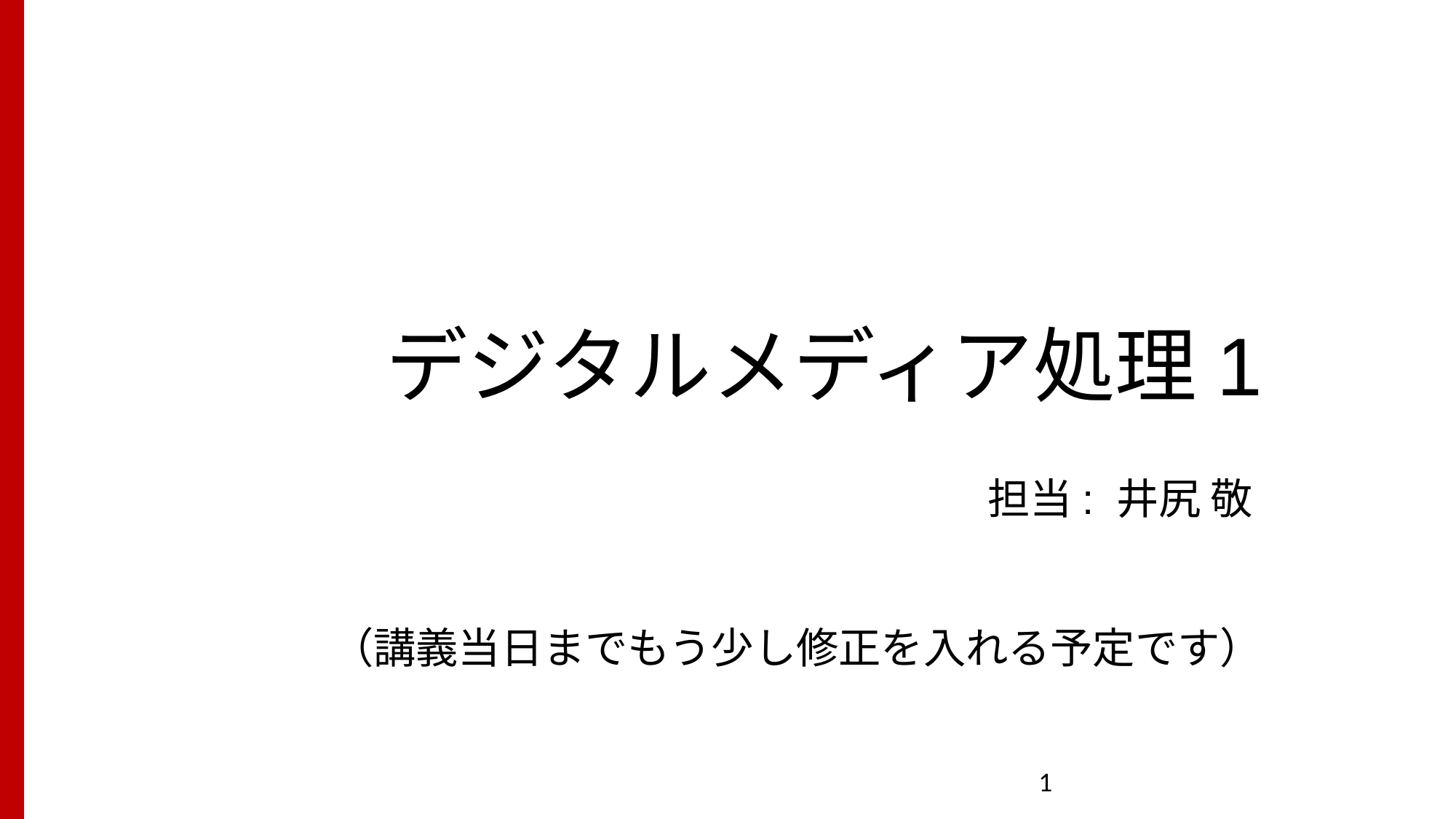

# デジタルメディア処理1
担当: 井尻 敬
（講義当日までもう少し修正を入れる予定です）
1